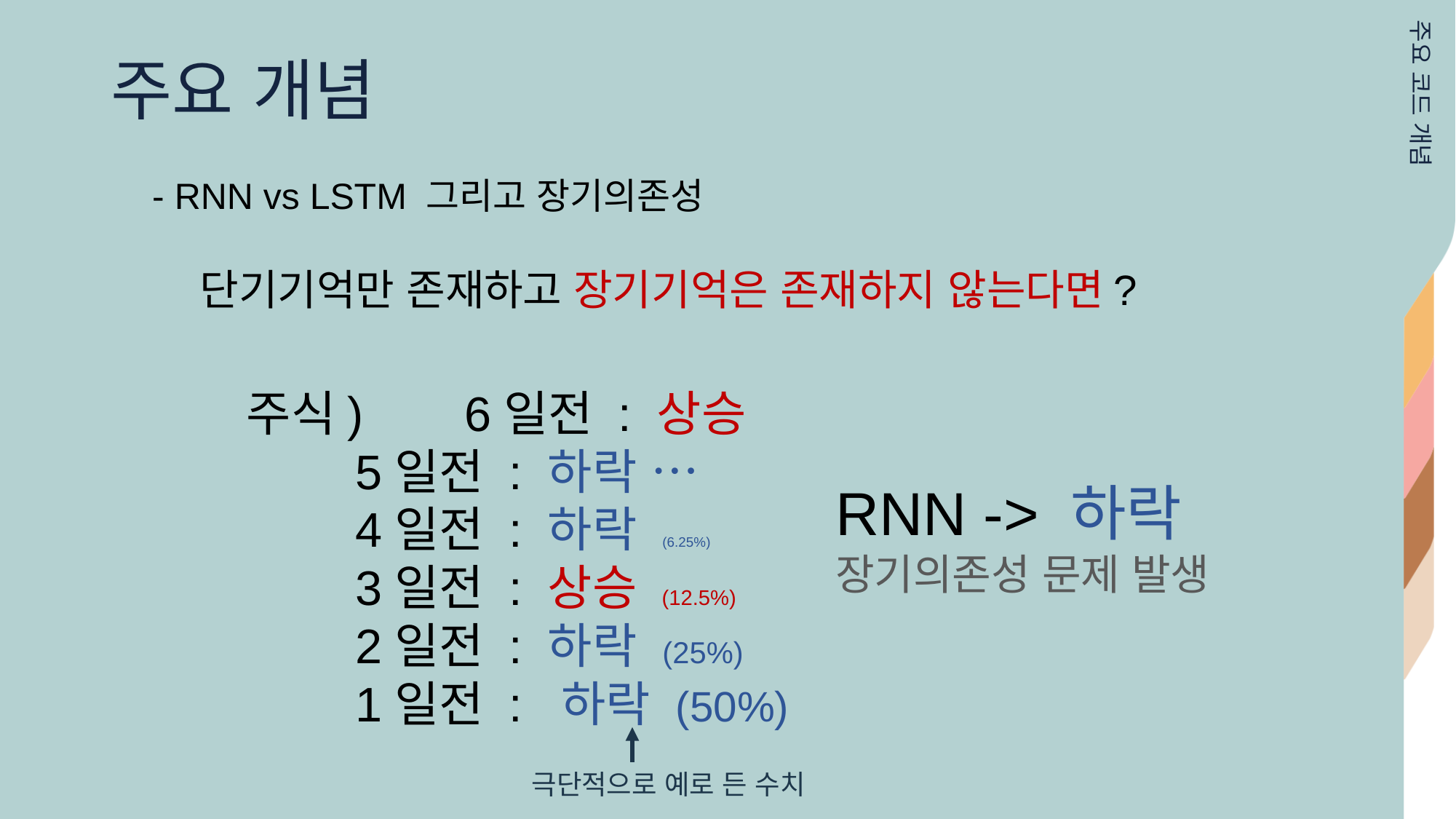

주요 개념
주요 코드 개념
- RNN vs LSTM 그리고 장기의존성
단기기억만 존재하고 장기기억은 존재하지 않는다면?
주식)	6일전 : 상승
	5일전 : 하락 …
	4일전 : 하락 (6.25%)
	3일전 : 상승  (12.5%)
	2일전 : 하락 (25%)
	1일전 :  하락 (50%)
RNN -> 하락
장기의존성 문제 발생
극단적으로 예로 든 수치